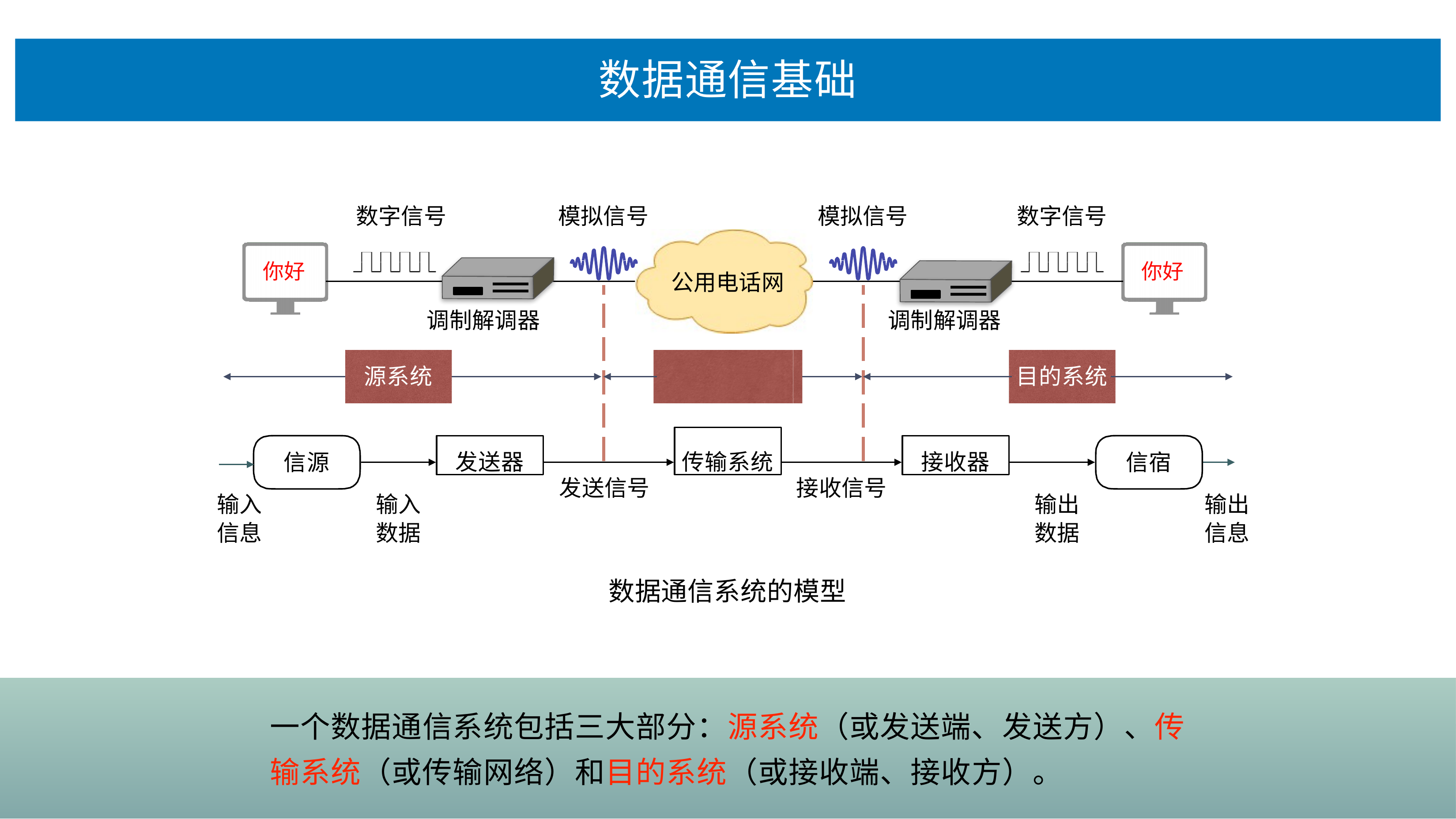

# 数据通信基础
数字信号
模拟信号
模拟信号
数字信号

你好
你好

公⽤电话⽹

调制解调器
调制解调器

源系统
⽬的系统

传输系统

发送器
接收器

信源
信宿

发送信号
接收信号
输⼊ 信息
输⼊ 数据
输出 数据
输出 信息
数据通信系统的模型

⼀个数据通信系统包括三⼤部分：源系统（或发送端、发送⽅）、传 输系统（或传输⽹络）和⽬的系统（或接收端、接收⽅）。